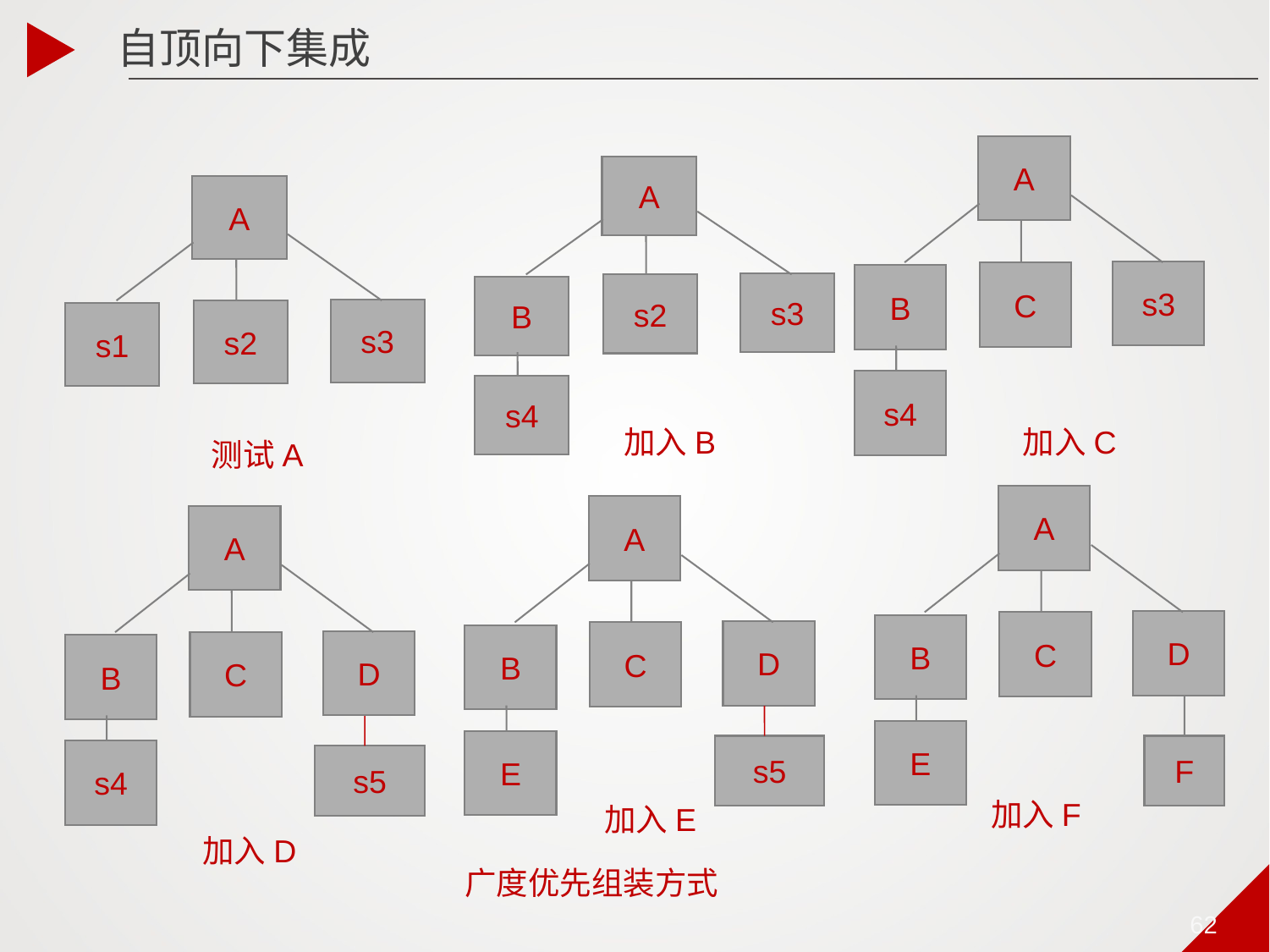

自顶向下集成

A

s3
C
B

s4
A

s3
s2
B

s4
A

s3
s2
s1
加入B
加入C
测试A
A

D
C
B

E
F
A

D
C
B

E
A

D
C
B

s4

s5
s5
加入F
加入E
加入D
广度优先组装方式